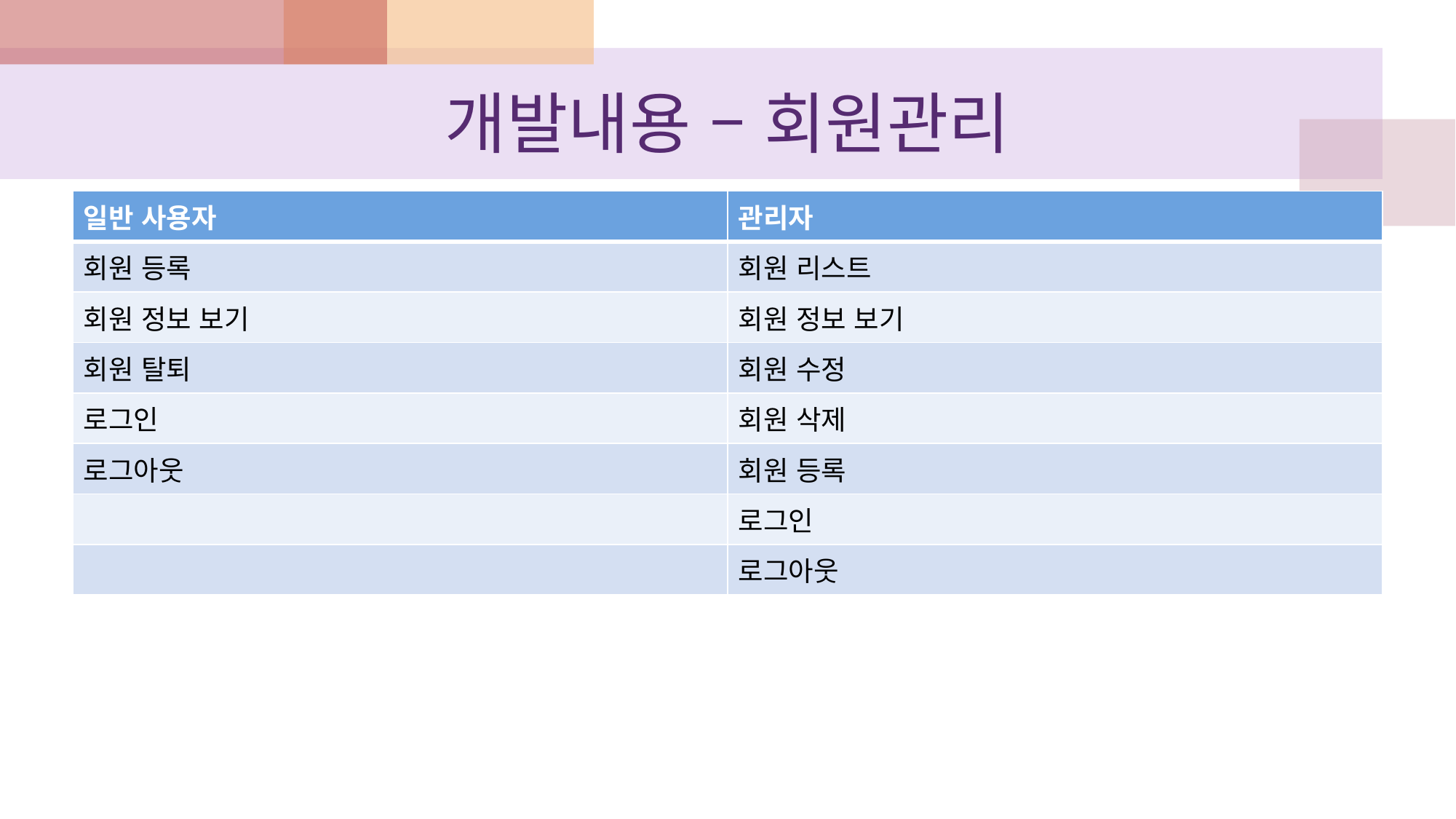

# 개발내용 – 회원관리
| 일반 사용자 | 관리자 |
| --- | --- |
| 회원 등록 | 회원 리스트 |
| 회원 정보 보기 | 회원 정보 보기 |
| 회원 탈퇴 | 회원 수정 |
| 로그인 | 회원 삭제 |
| 로그아웃 | 회원 등록 |
|  | 로그인 |
|  | 로그아웃 |